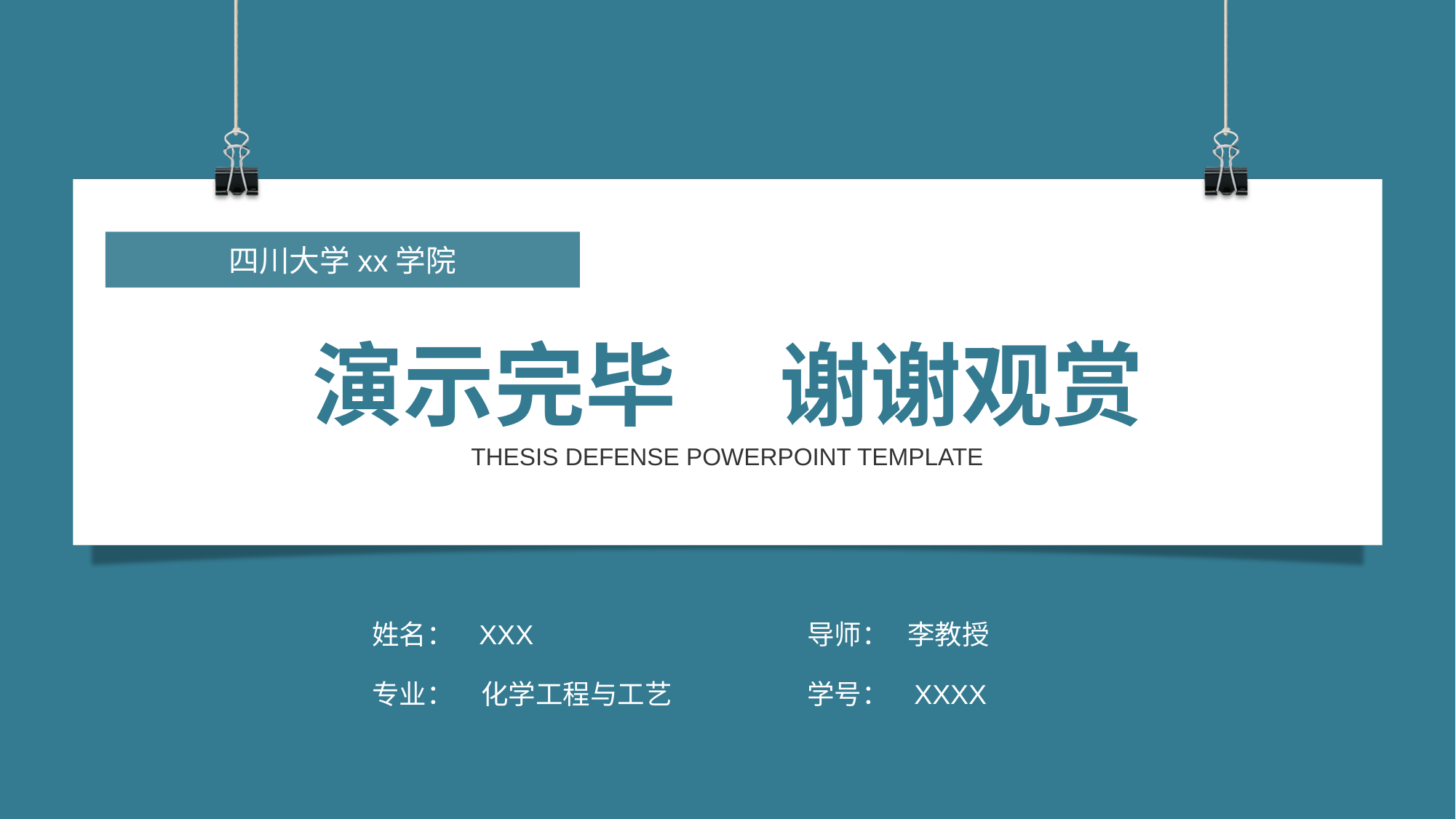

四川大学xx学院
演示完毕     谢谢观赏
THESIS DEFENSE POWERPOINT TEMPLATE
姓名：   XXX
导师：   李教授
专业：	化学工程与工艺
学号：   XXXX